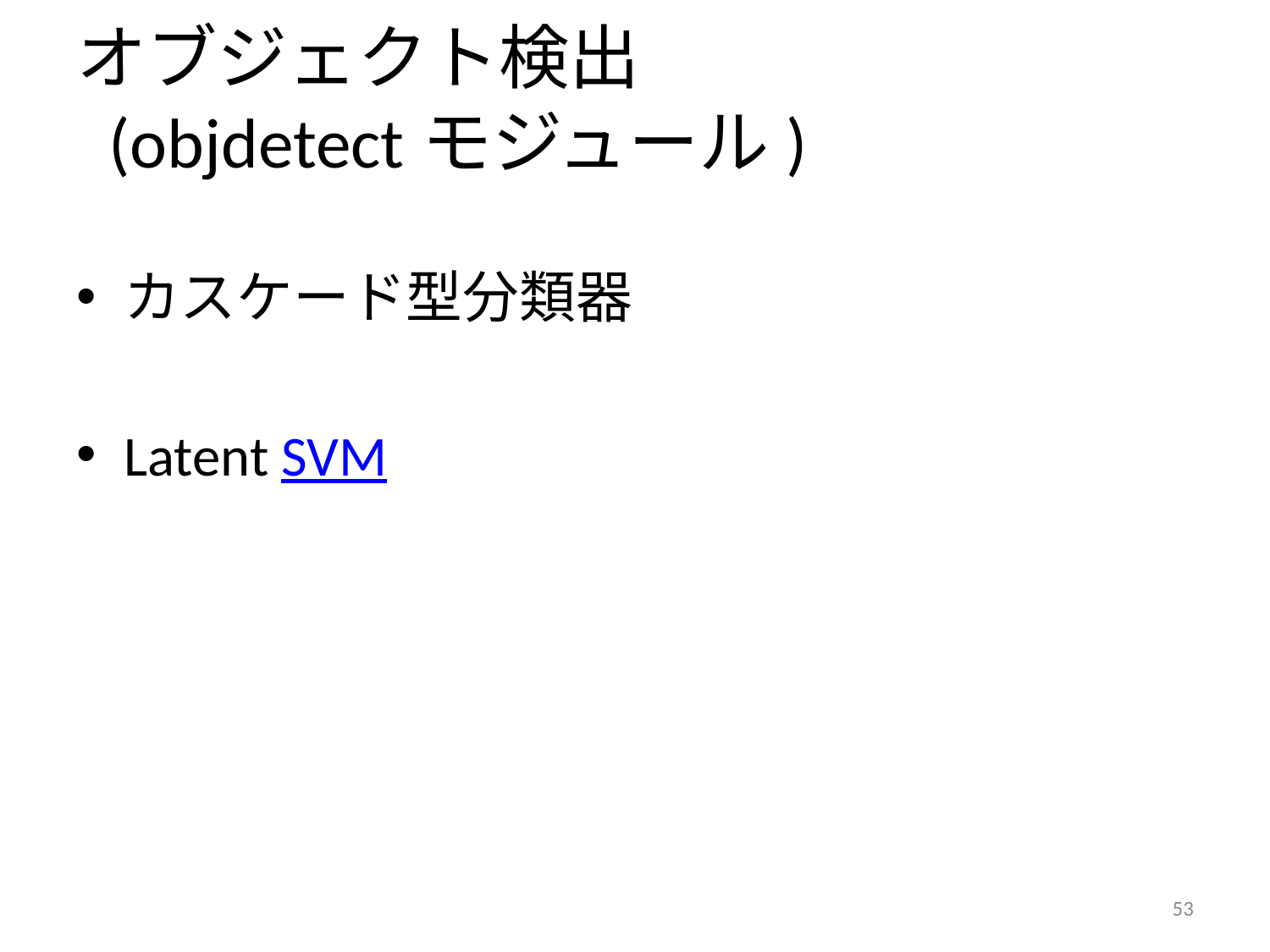

# オブジェクト検出 (objdetectモジュール)

カスケード型分類器

Latent SVM

53